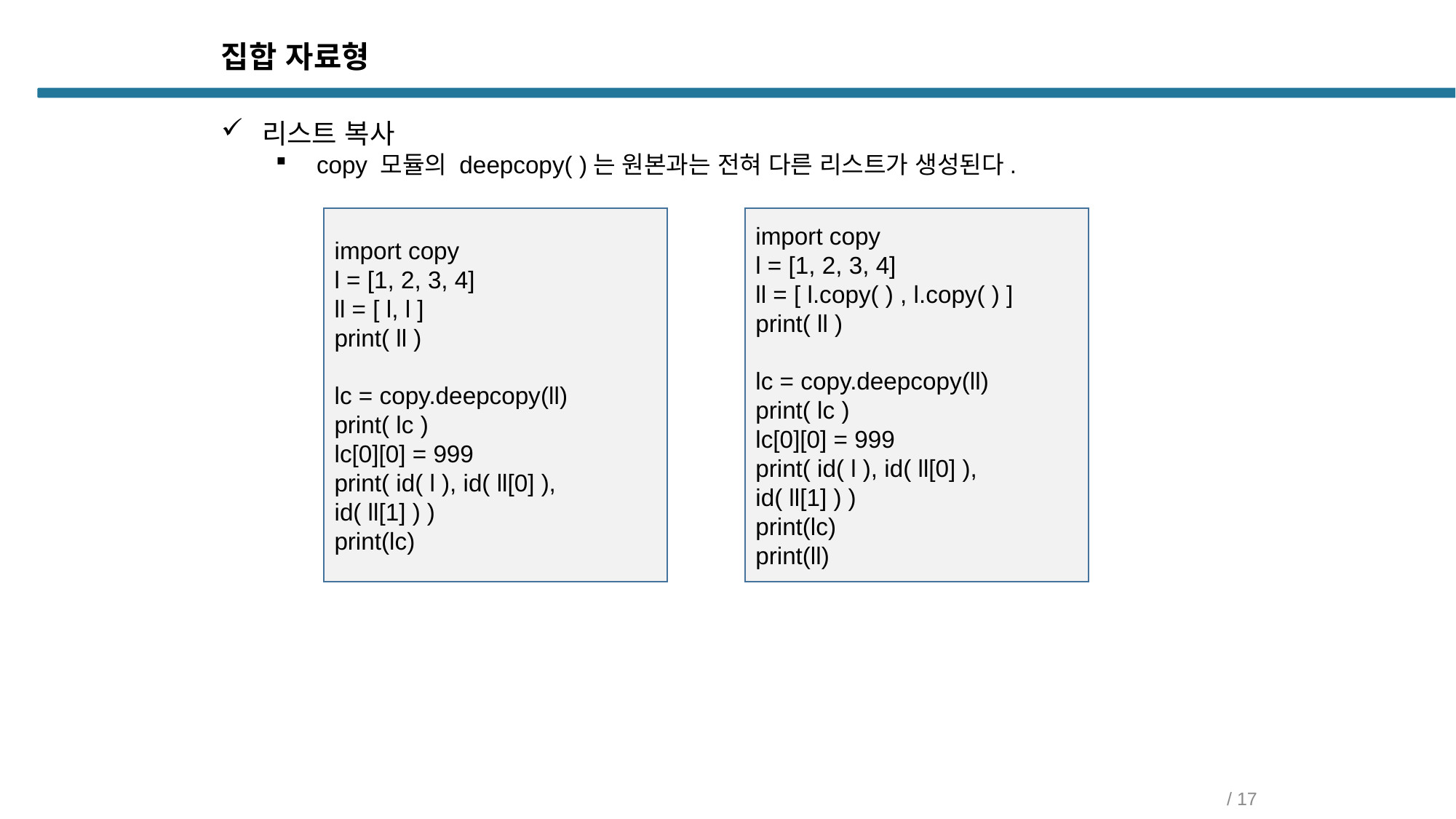

집합 자료형
리스트 복사
copy 모듈의 deepcopy( )는 원본과는 전혀 다른 리스트가 생성된다.
import copy
l = [1, 2, 3, 4]
ll = [ l, l ]
print( ll )

lc = copy.deepcopy(ll)
print( lc )
lc[0][0] = 999
print( id( l ), id( ll[0] ), id( ll[1] ) )
print(lc)
import copy
l = [1, 2, 3, 4]
ll = [ l.copy( ) , l.copy( ) ]
print( ll )

lc = copy.deepcopy(ll)
print( lc )
lc[0][0] = 999
print( id( l ), id( ll[0] ), id( ll[1] ) )
print(lc)
print(ll)
/ 17